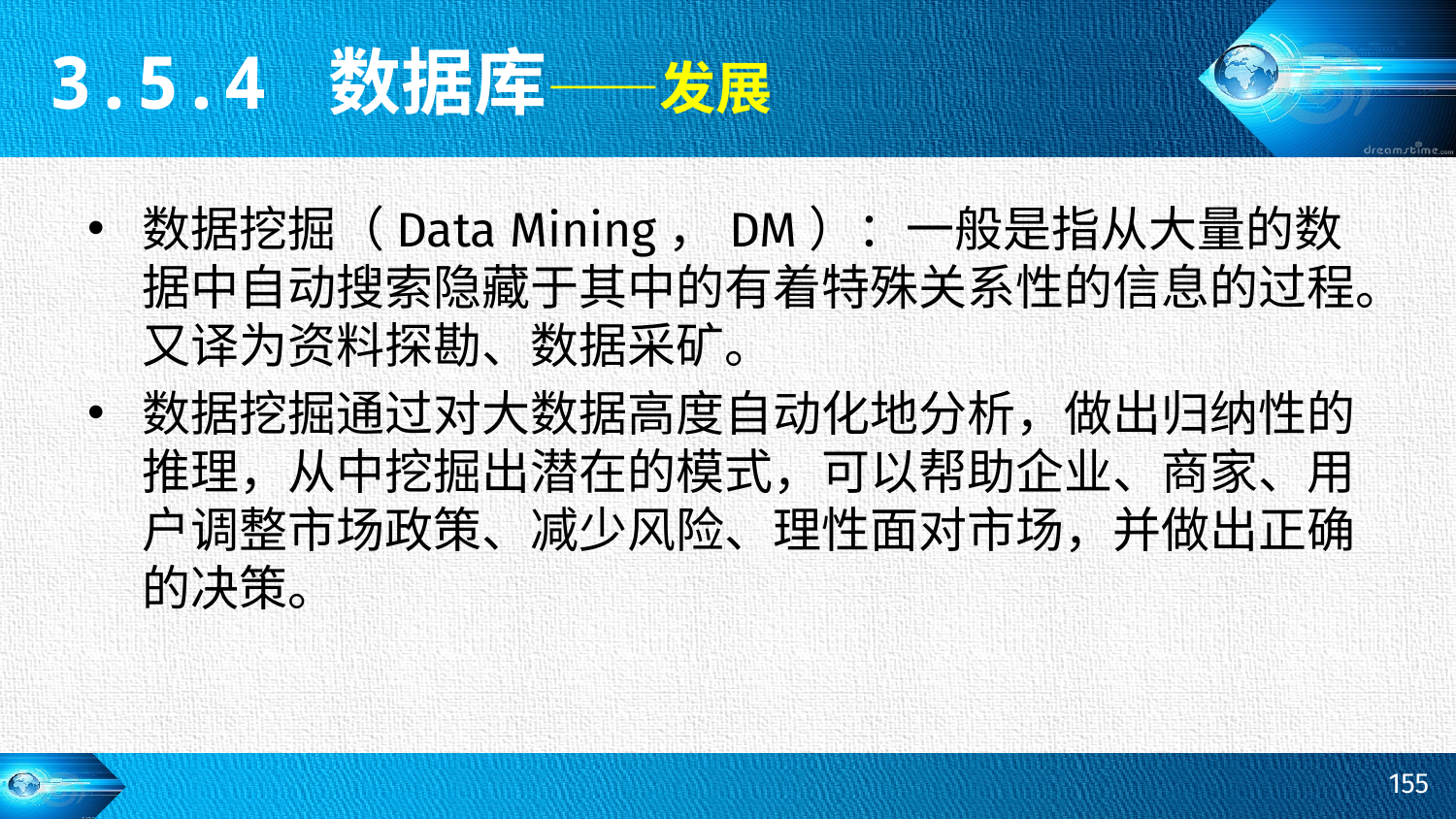

3.5.4 数据库——发展
数据挖掘（Data Mining，DM）：一般是指从大量的数据中自动搜索隐藏于其中的有着特殊关系性的信息的过程。又译为资料探勘、数据采矿。
数据挖掘通过对大数据高度自动化地分析，做出归纳性的推理，从中挖掘出潜在的模式，可以帮助企业、商家、用户调整市场政策、减少风险、理性面对市场，并做出正确的决策。

155